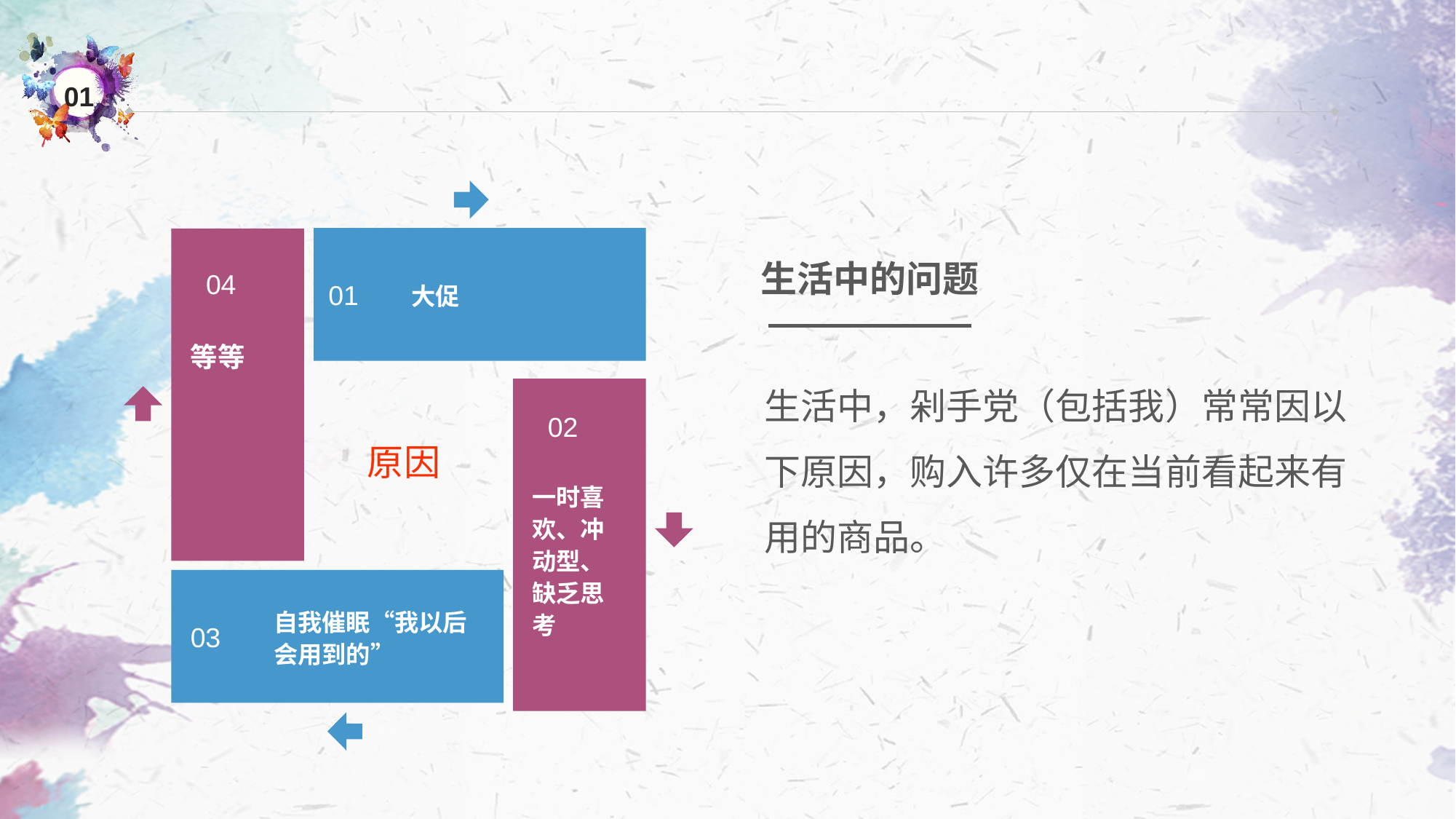

01
大促
04
等等

02
一时喜欢、冲动型、缺乏思考

03
自我催眠“我以后会用到的”
原因
生活中的问题

生活中，剁手党（包括我）常常因以下原因，购入许多仅在当前看起来有用的商品。